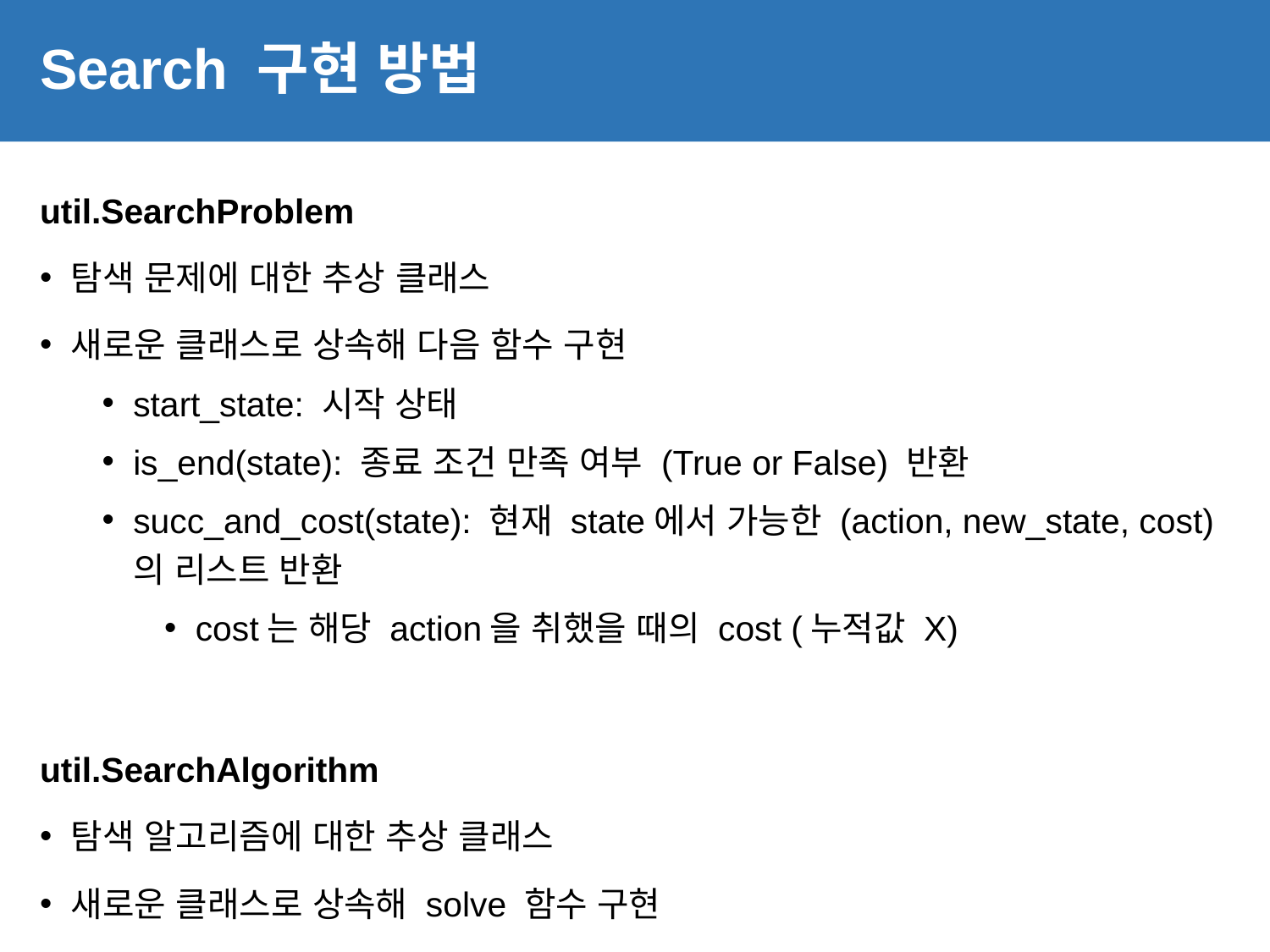

# Search 구현 방법
13
util.SearchProblem
탐색 문제에 대한 추상 클래스
새로운 클래스로 상속해 다음 함수 구현
start_state: 시작 상태
is_end(state): 종료 조건 만족 여부 (True or False) 반환
succ_and_cost(state): 현재 state에서 가능한 (action, new_state, cost)의 리스트 반환
cost는 해당 action을 취했을 때의 cost (누적값 X)

util.SearchAlgorithm
탐색 알고리즘에 대한 추상 클래스
새로운 클래스로 상속해 solve 함수 구현